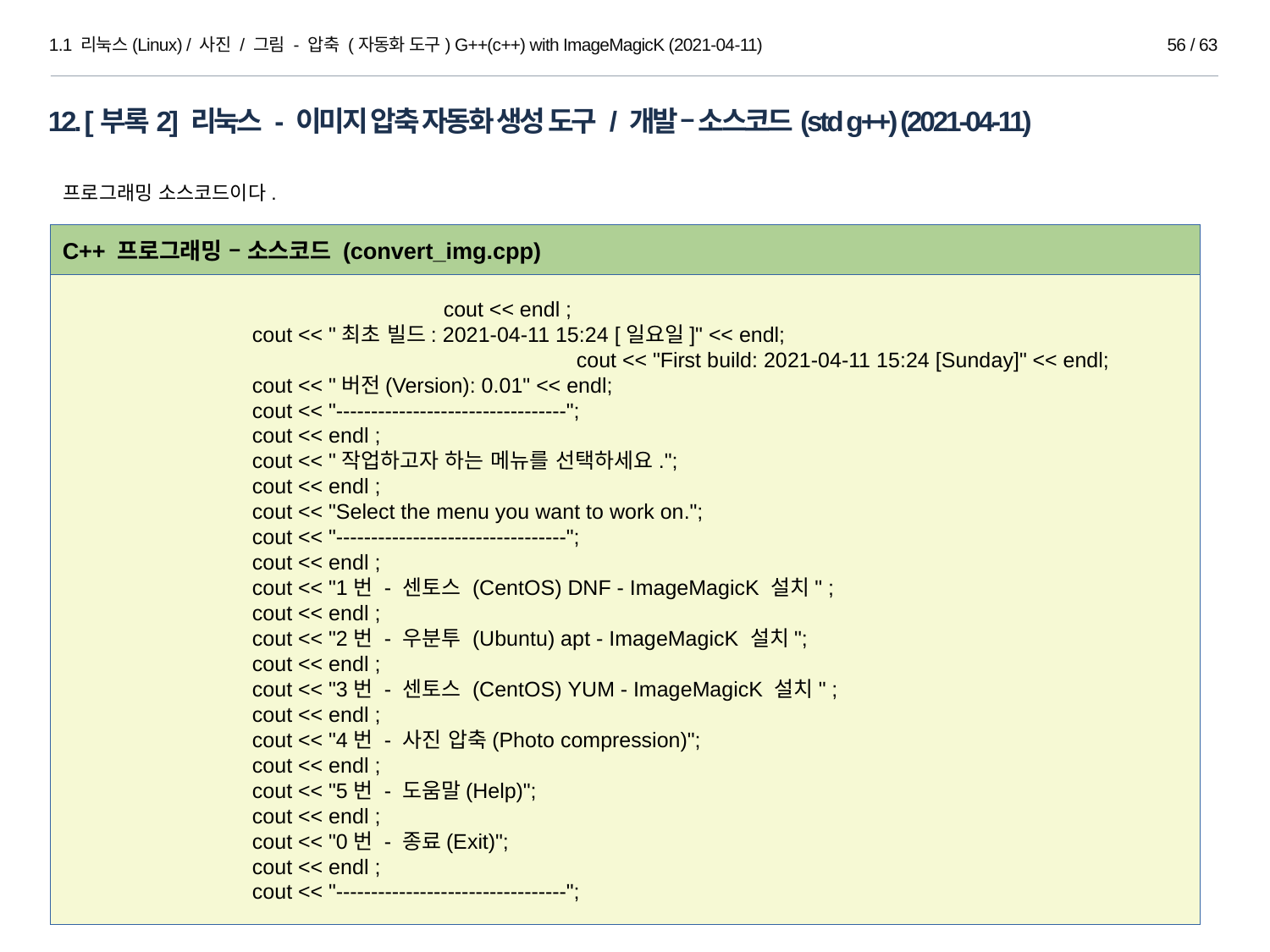

1.1 리눅스(Linux) / 사진 / 그림 - 압축 (자동화 도구) G++(c++) with ImageMagicK (2021-04-11)
56 / 63

12. [부록2] 리눅스 - 이미지 압축 자동화 생성 도구 / 개발 – 소스코드(std g++) (2021-04-11)
프로그래밍 소스코드이다.
C++ 프로그래밍 – 소스코드 (convert_img.cpp)
			cout << endl ;
                                cout << "최초 빌드: 2021-04-11 15:24 [일요일]" << endl;
				 cout << "First build: 2021-04-11 15:24 [Sunday]" << endl;
                                cout << "버전(Version): 0.01" << endl;
                                cout << "---------------------------------";
                                cout << endl ;
                                cout << "작업하고자 하는 메뉴를 선택하세요.";
                                cout << endl ;
                                cout << "Select the menu you want to work on.";
                                cout << "---------------------------------";
                                cout << endl ;
                                cout << "1번 - 센토스 (CentOS) DNF - ImageMagicK 설치" ;
                                cout << endl ;
                                cout << "2번 - 우분투 (Ubuntu) apt - ImageMagicK 설치";
                                cout << endl ;
                                cout << "3번 - 센토스 (CentOS) YUM - ImageMagicK 설치" ;
                                cout << endl ;
                                cout << "4번 - 사진 압축(Photo compression)";
                                cout << endl ;
                                cout << "5번 - 도움말(Help)";
                                cout << endl ;
                                cout << "0번 - 종료(Exit)";
                                cout << endl ;
                                cout << "---------------------------------";